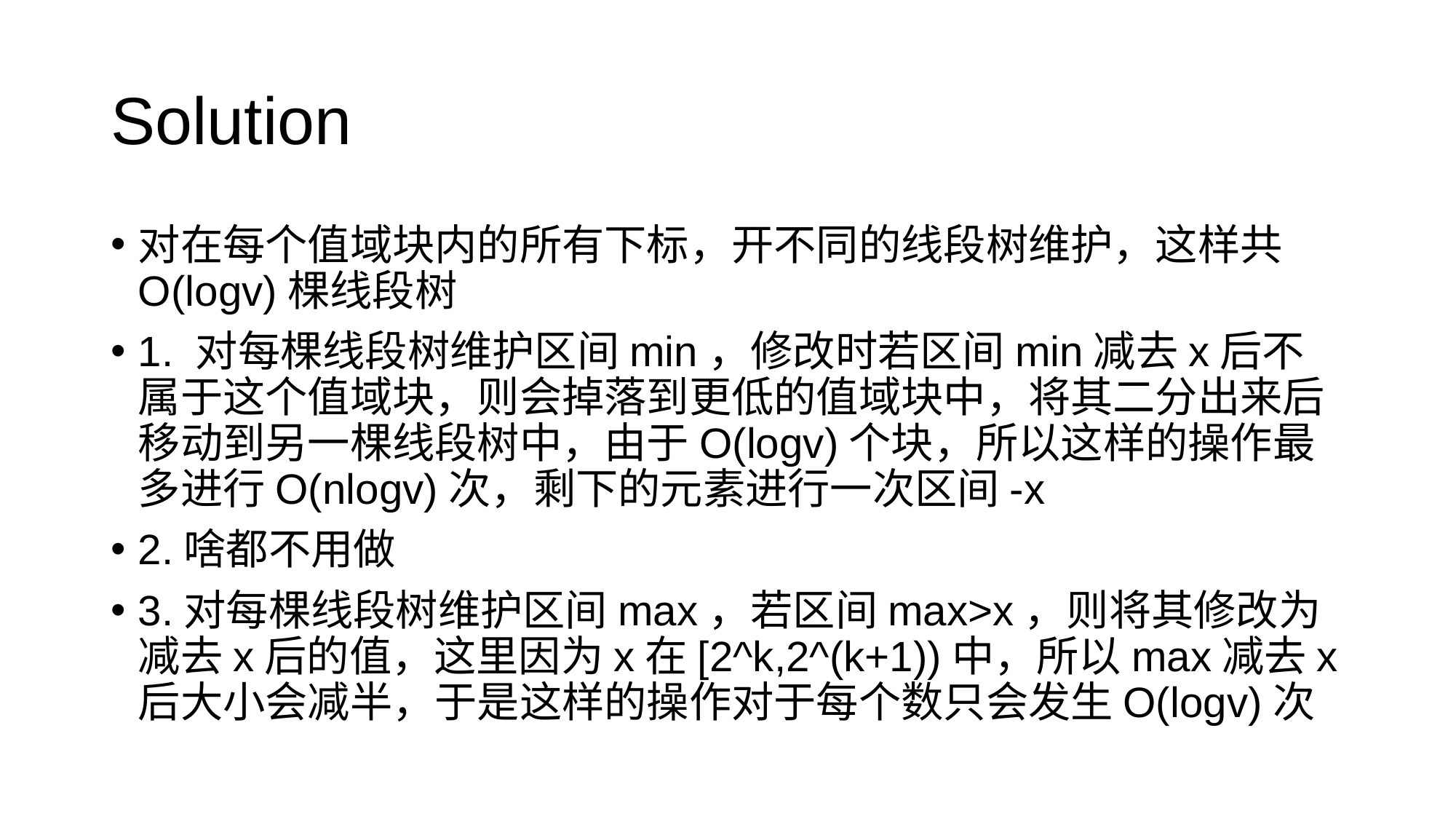

# Solution
对在每个值域块内的所有下标，开不同的线段树维护，这样共O(logv)棵线段树
1. 对每棵线段树维护区间min，修改时若区间min减去x后不属于这个值域块，则会掉落到更低的值域块中，将其二分出来后移动到另一棵线段树中，由于O(logv)个块，所以这样的操作最多进行O(nlogv)次，剩下的元素进行一次区间-x
2.啥都不用做
3.对每棵线段树维护区间max，若区间max>x，则将其修改为减去x后的值，这里因为x在[2^k,2^(k+1))中，所以max减去x后大小会减半，于是这样的操作对于每个数只会发生O(logv)次